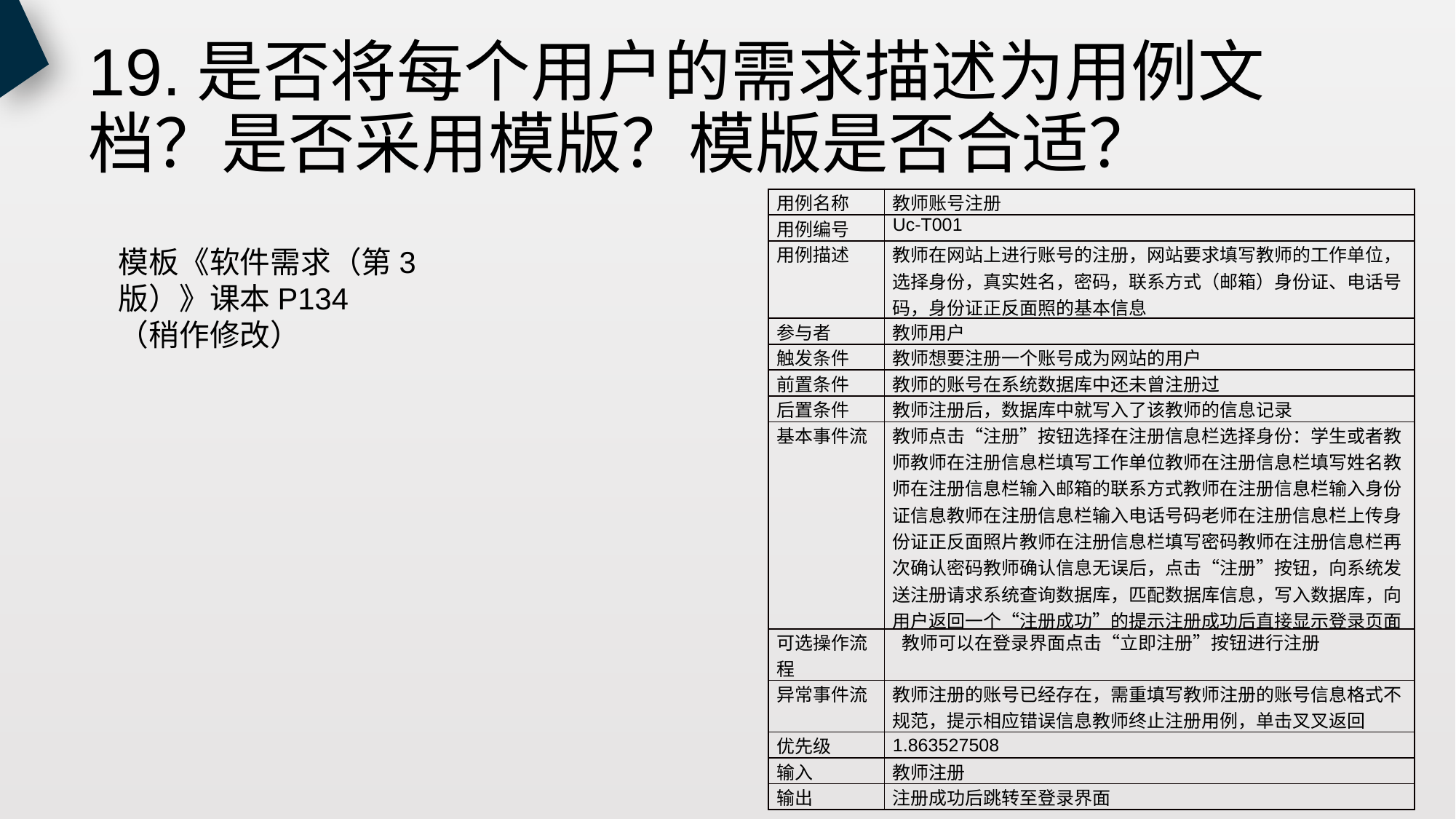

# 19.是否将每个用户的需求描述为用例文档？是否采用模版？模版是否合适？
| 用例名称 | 教师账号注册 |
| --- | --- |
| 用例编号 | Uc-T001 |
| 用例描述 | 教师在网站上进行账号的注册，网站要求填写教师的工作单位，选择身份，真实姓名，密码，联系方式（邮箱）身份证、电话号码，身份证正反面照的基本信息 |
| 参与者 | 教师用户 |
| 触发条件 | 教师想要注册一个账号成为网站的用户 |
| 前置条件 | 教师的账号在系统数据库中还未曾注册过 |
| 后置条件 | 教师注册后，数据库中就写入了该教师的信息记录 |
| 基本事件流 | 教师点击“注册”按钮选择在注册信息栏选择身份：学生或者教师教师在注册信息栏填写工作单位教师在注册信息栏填写姓名教师在注册信息栏输入邮箱的联系方式教师在注册信息栏输入身份证信息教师在注册信息栏输入电话号码老师在注册信息栏上传身份证正反面照片教师在注册信息栏填写密码教师在注册信息栏再次确认密码教师确认信息无误后，点击“注册”按钮，向系统发送注册请求系统查询数据库，匹配数据库信息，写入数据库，向用户返回一个“注册成功”的提示注册成功后直接显示登录页面 |
| 可选操作流程 | 教师可以在登录界面点击“立即注册”按钮进行注册 |
| 异常事件流 | 教师注册的账号已经存在，需重填写教师注册的账号信息格式不规范，提示相应错误信息教师终止注册用例，单击叉叉返回 |
| 优先级 | 1.863527508 |
| 输入 | 教师注册 |
| 输出 | 注册成功后跳转至登录界面 |
模板《软件需求（第3版）》课本P134
（稍作修改）